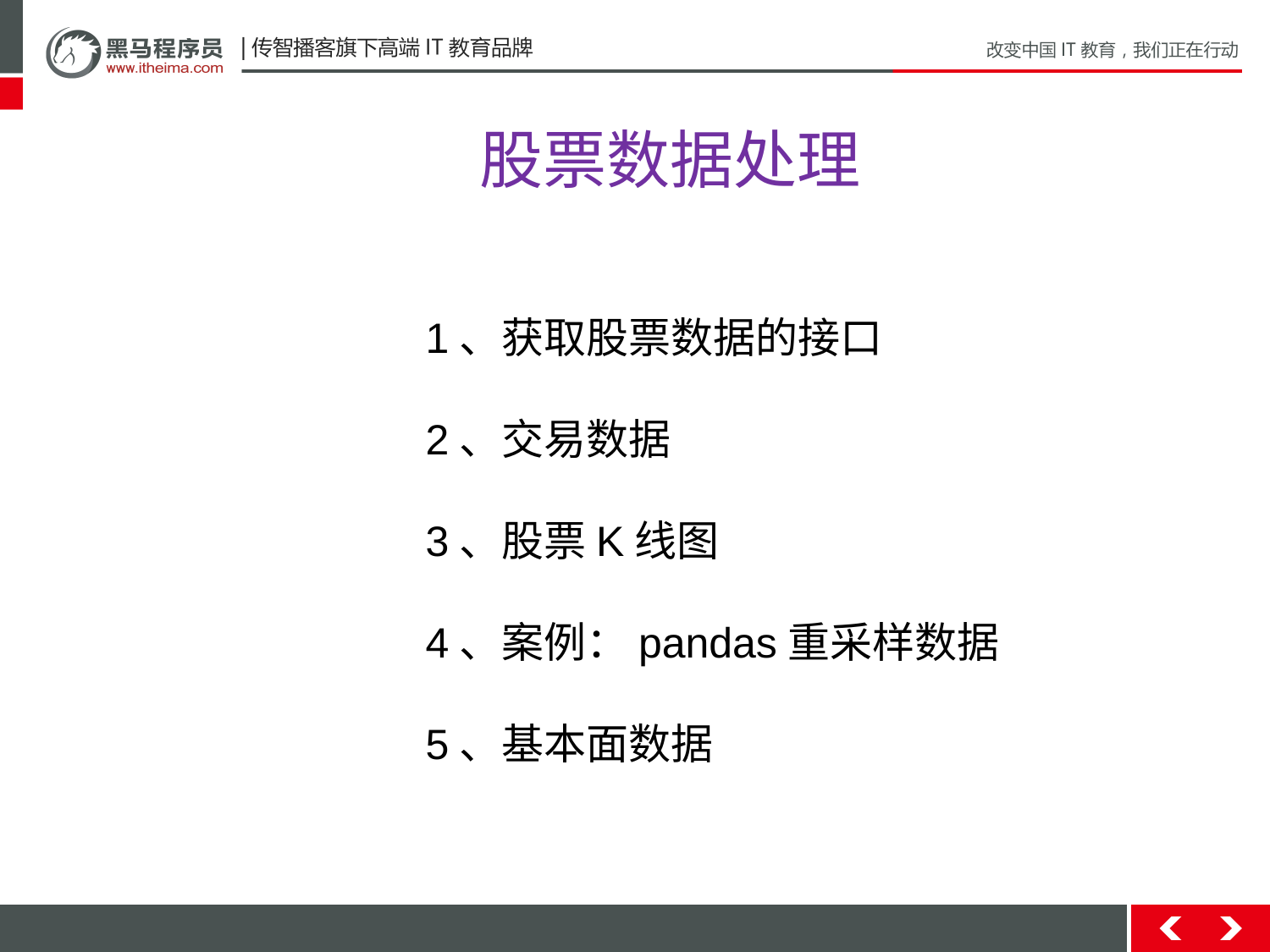

股票数据处理
1、获取股票数据的接口

2、交易数据

3、股票K线图

4、案例：pandas重采样数据

5、基本面数据